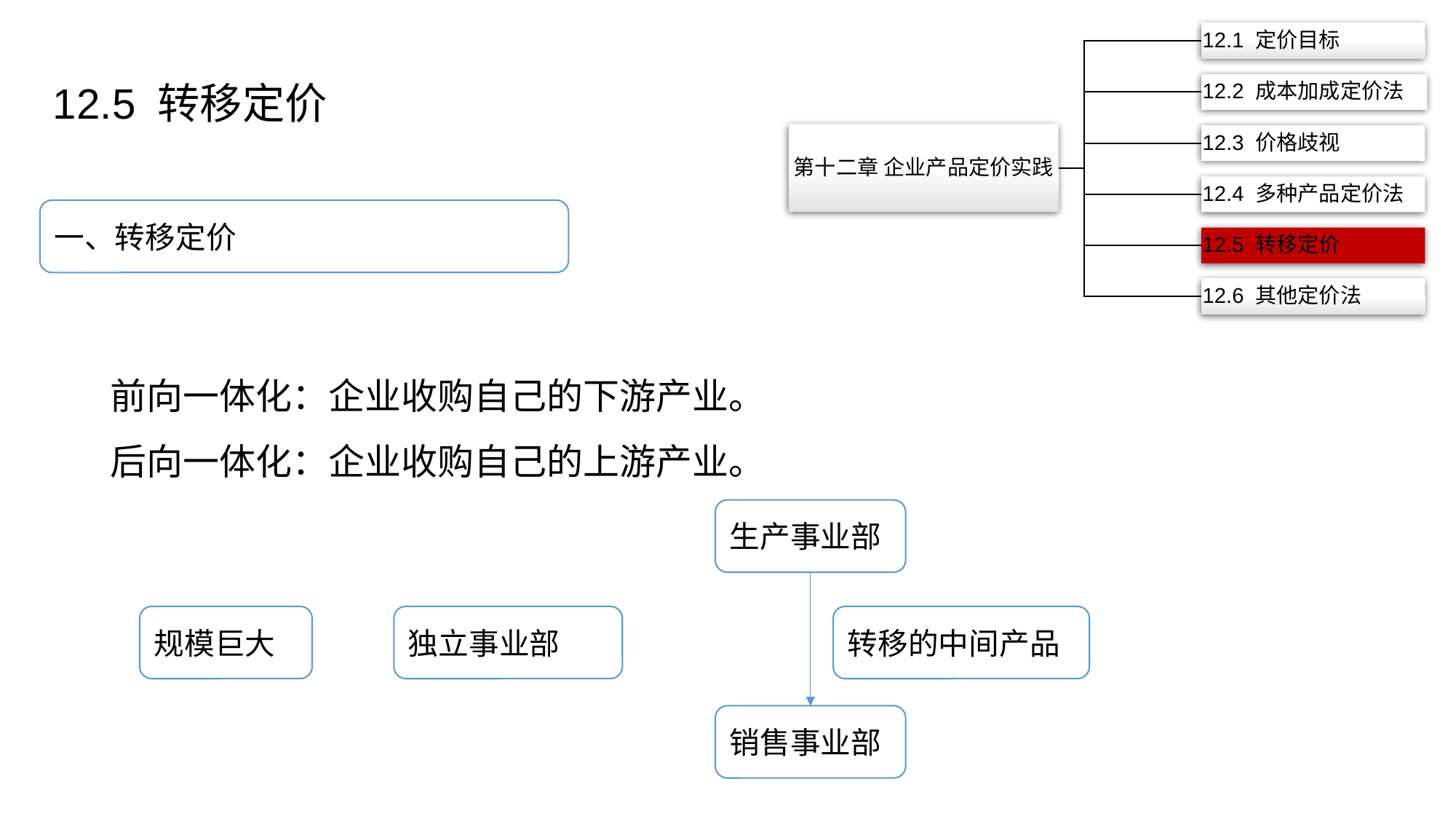

第十二章 企业产品定价实践
12.1 定价目标
12.2 成本加成定价法
12.3 价格歧视
12.4 多种产品定价法
12.5 转移定价
12.6 其他定价法
12.5 转移定价
一、转移定价
  前向一体化：企业收购自己的下游产业。
  后向一体化：企业收购自己的上游产业。
生产事业部
转移的中间产品
规模巨大
独立事业部
销售事业部